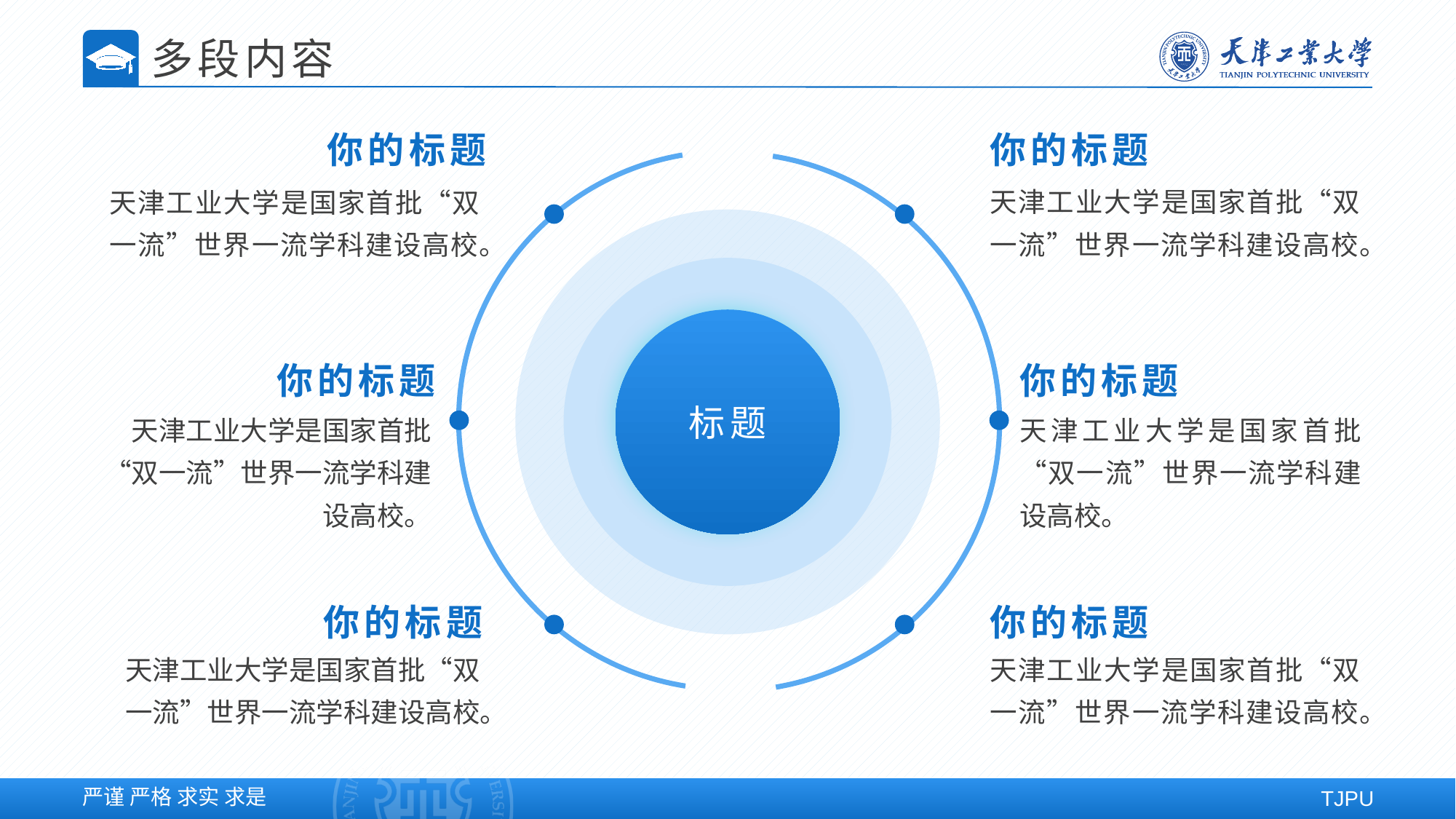

多段内容
你的标题
你的标题

天津工业大学是国家首批“双一流”世界一流学科建设高校。
天津工业大学是国家首批“双一流”世界一流学科建设高校。

标题
你的标题
你的标题
天津工业大学是国家首批“双一流”世界一流学科建设高校。
天津工业大学是国家首批“双一流”世界一流学科建设高校。

你的标题
你的标题

天津工业大学是国家首批“双一流”世界一流学科建设高校。
天津工业大学是国家首批“双一流”世界一流学科建设高校。